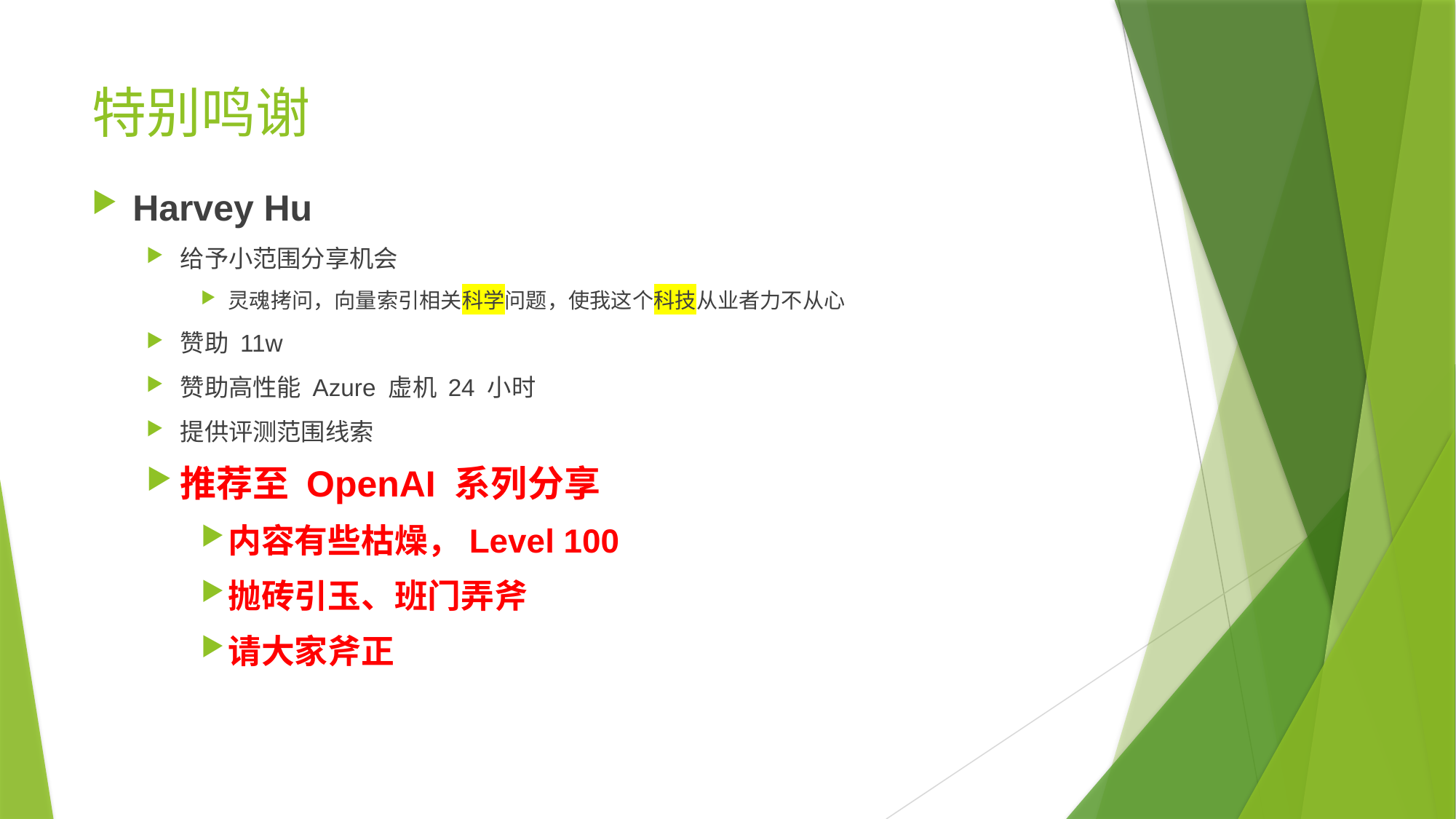

# 特别鸣谢
Harvey Hu
给予小范围分享机会
灵魂拷问，向量索引相关科学问题，使我这个科技从业者力不从心
赞助 11w
赞助高性能 Azure 虚机 24 小时
提供评测范围线索
推荐至 OpenAI 系列分享
内容有些枯燥，Level 100
抛砖引玉、班门弄斧
请大家斧正